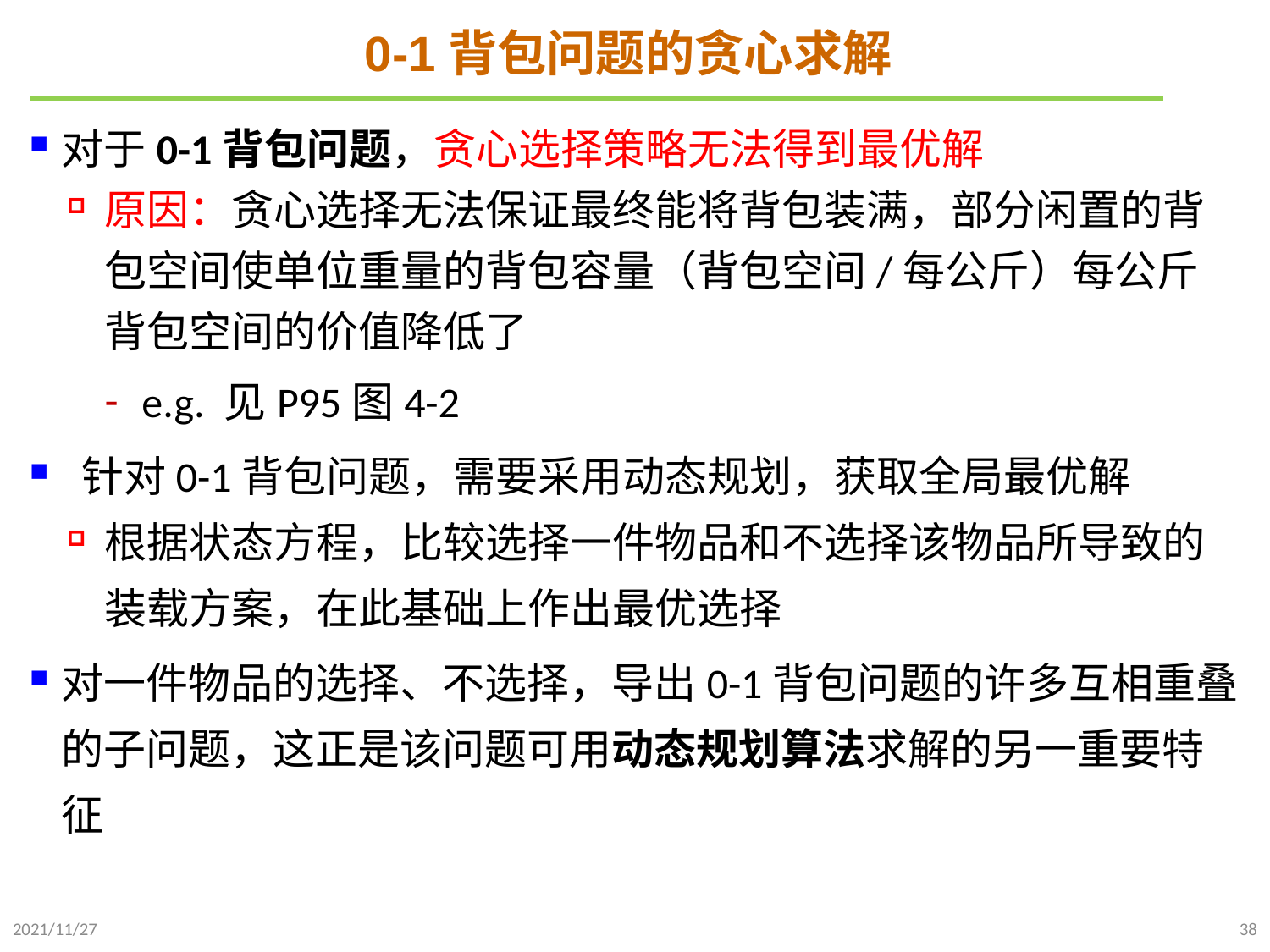

# 0-1背包问题的贪心求解
对于0-1背包问题，贪心选择策略无法得到最优解
原因：贪心选择无法保证最终能将背包装满，部分闲置的背包空间使单位重量的背包容量（背包空间/每公斤）每公斤背包空间的价值降低了
e.g. 见P95图4-2
 针对0-1背包问题，需要采用动态规划，获取全局最优解
根据状态方程，比较选择一件物品和不选择该物品所导致的装载方案，在此基础上作出最优选择
对一件物品的选择、不选择，导出0-1背包问题的许多互相重叠的子问题，这正是该问题可用动态规划算法求解的另一重要特征

2021/11/27
38